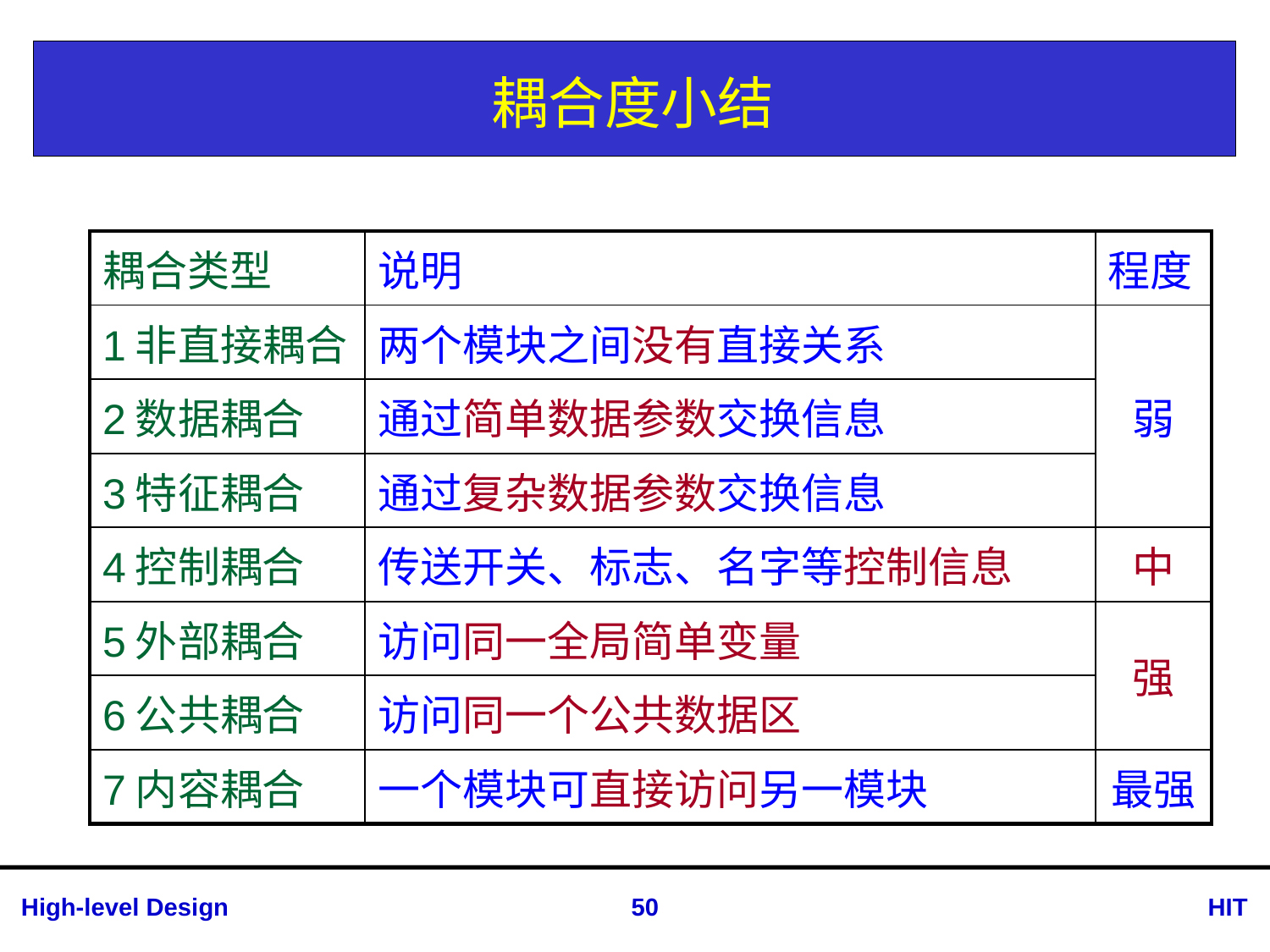

# 耦合度小结
| 耦合类型 | 说明 | 程度 |
| --- | --- | --- |
| 1非直接耦合 | 两个模块之间没有直接关系 | 弱 |
| 2数据耦合 | 通过简单数据参数交换信息 |  |
| 3特征耦合 | 通过复杂数据参数交换信息 |  |
| 4控制耦合 | 传送开关、标志、名字等控制信息 | 中 |
| 5外部耦合 | 访问同一全局简单变量 | 强 |
| 6公共耦合 | 访问同一个公共数据区 |  |
| 7内容耦合 | 一个模块可直接访问另一模块 | 最强 |